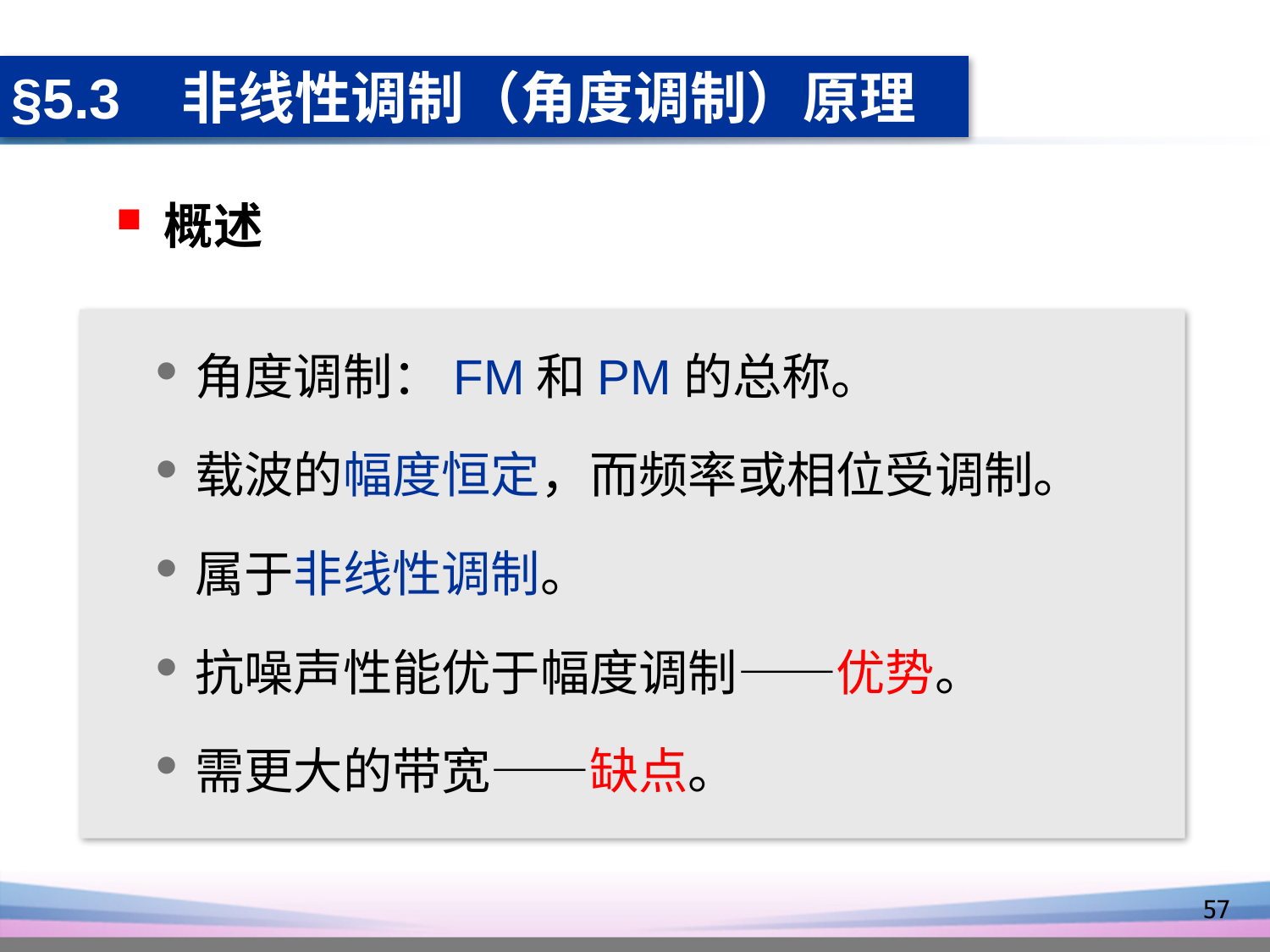

§5.3   非线性调制（角度调制）原理
概述

角度调制：FM和PM的总称。
载波的幅度恒定，而频率或相位受调制。
属于非线性调制。
抗噪声性能优于幅度调制——优势。
需更大的带宽——缺点。
57